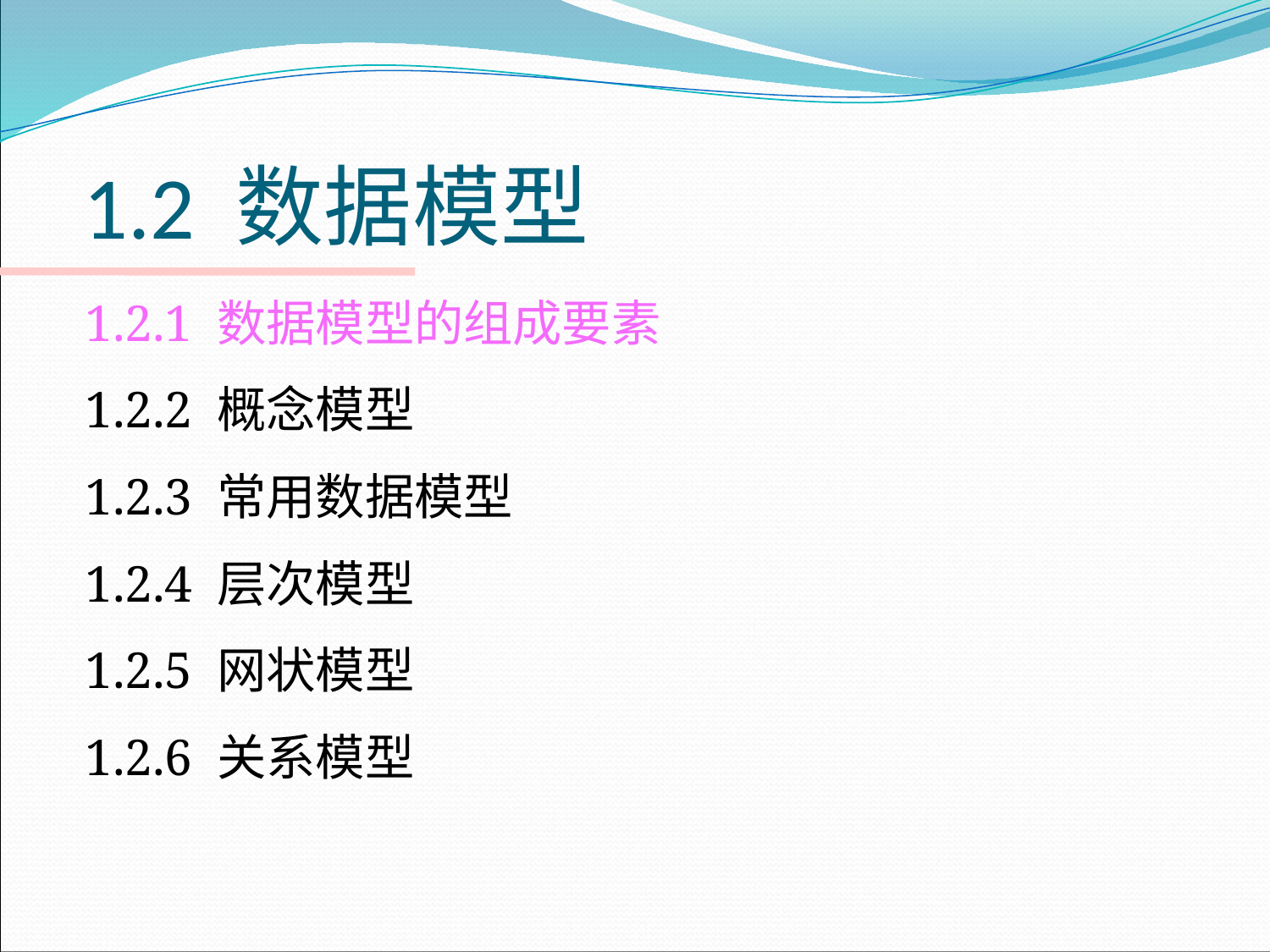

# 1.2 数据模型
 1.2.1 数据模型的组成要素
 1.2.2 概念模型
 1.2.3 常用数据模型
 1.2.4 层次模型
 1.2.5 网状模型
 1.2.6 关系模型
42